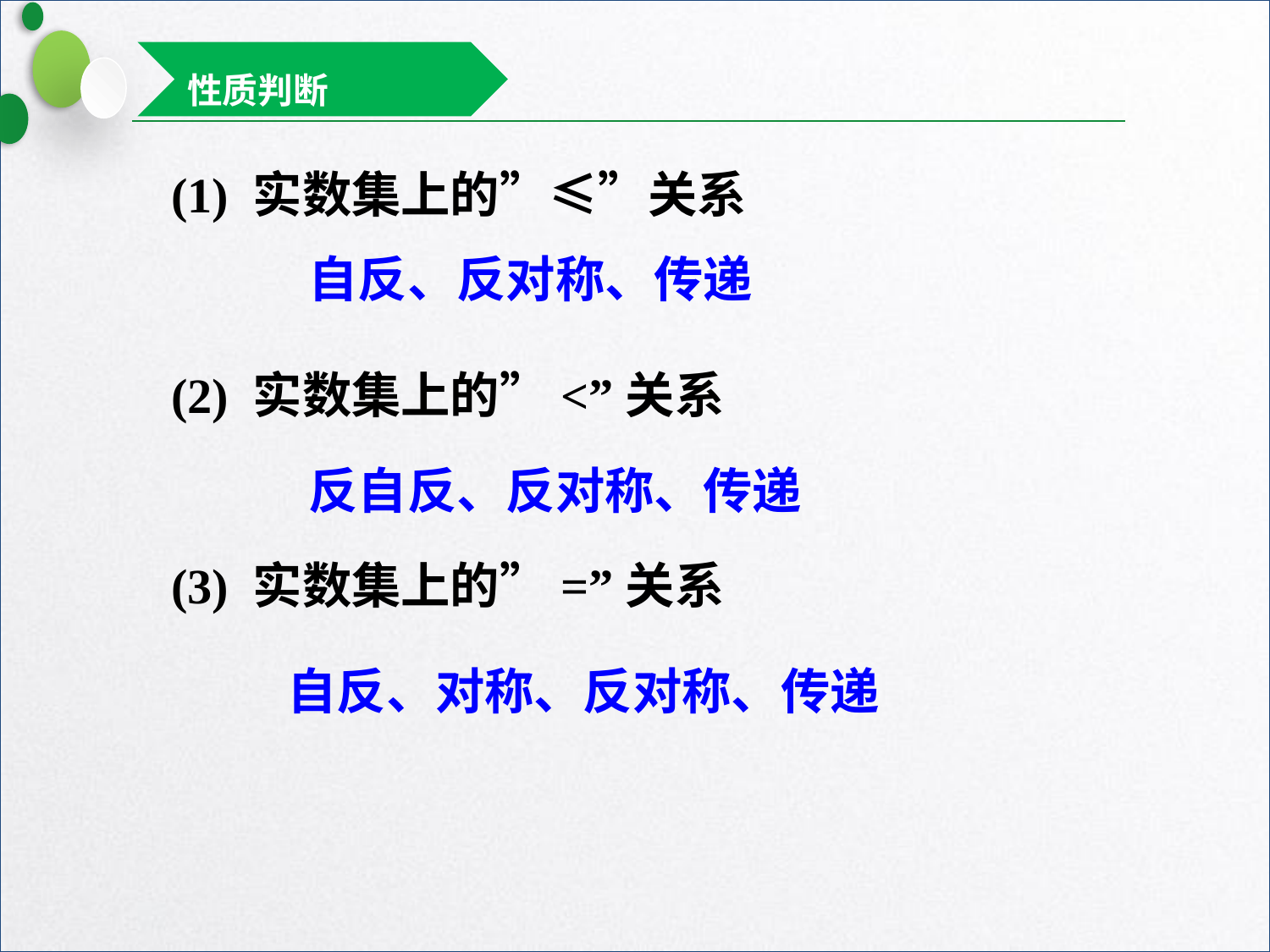

性质判断
(1) 实数集上的”≤”关系
自反、反对称、传递
(2) 实数集上的”<”关系
反自反、反对称、传递
(3) 实数集上的”=”关系
自反、对称、反对称、传递